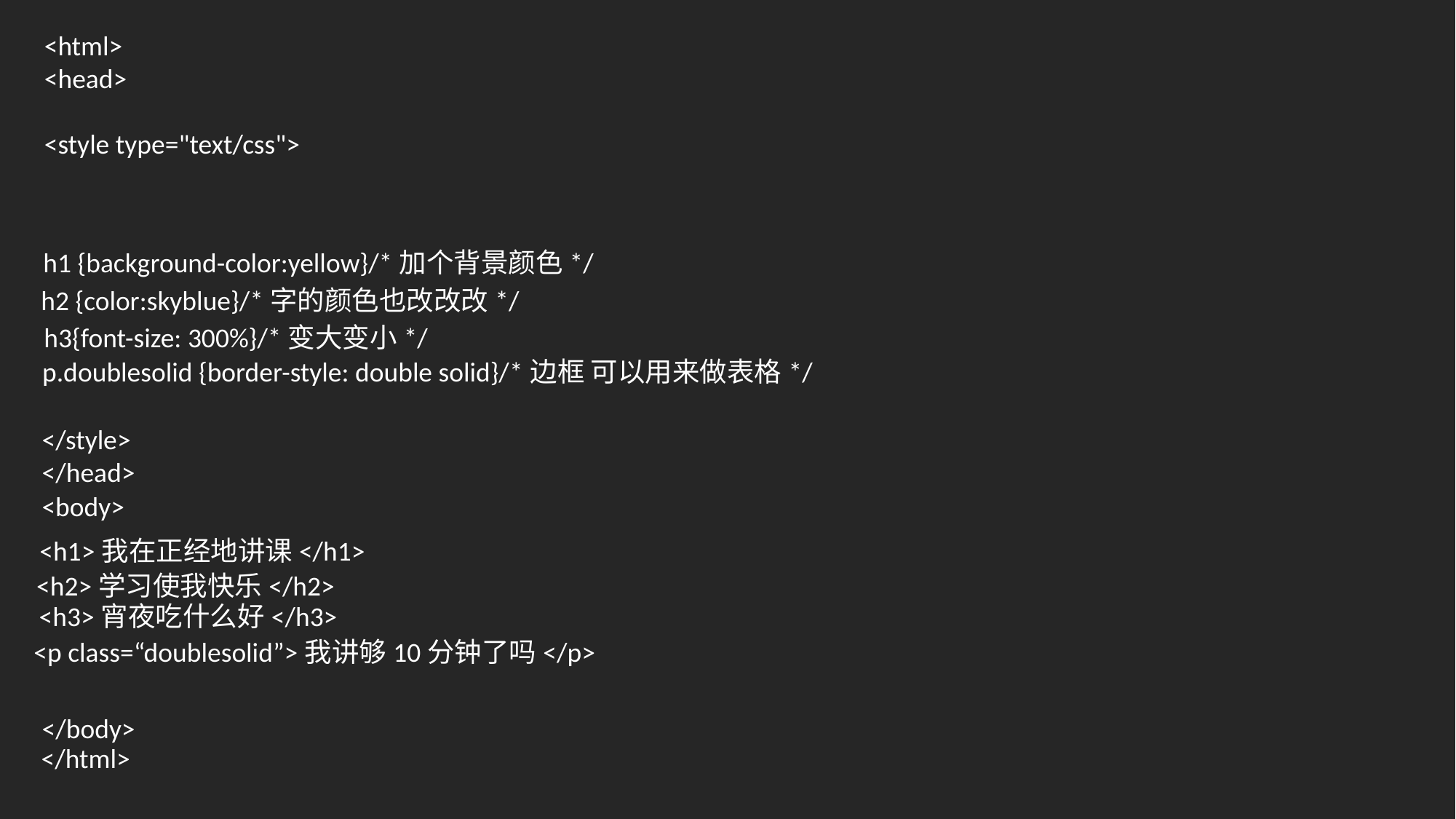

<html>
<head>

<style type="text/css">
</style>
</head>

<body>

</body>

</html>
h1 {background-color:yellow}/*加个背景颜色*/
<h1>我在正经地讲课</h1>

h2 {color:skyblue}/*字的颜色也改改改*/
<h2>学习使我快乐</h2>

h3{font-size: 300%}/*变大变小*/
<h3>宵夜吃什么好</h3>

p.doublesolid {border-style: double solid}/*边框 可以用来做表格*/
<p class=“doublesolid”>我讲够10分钟了吗</p>